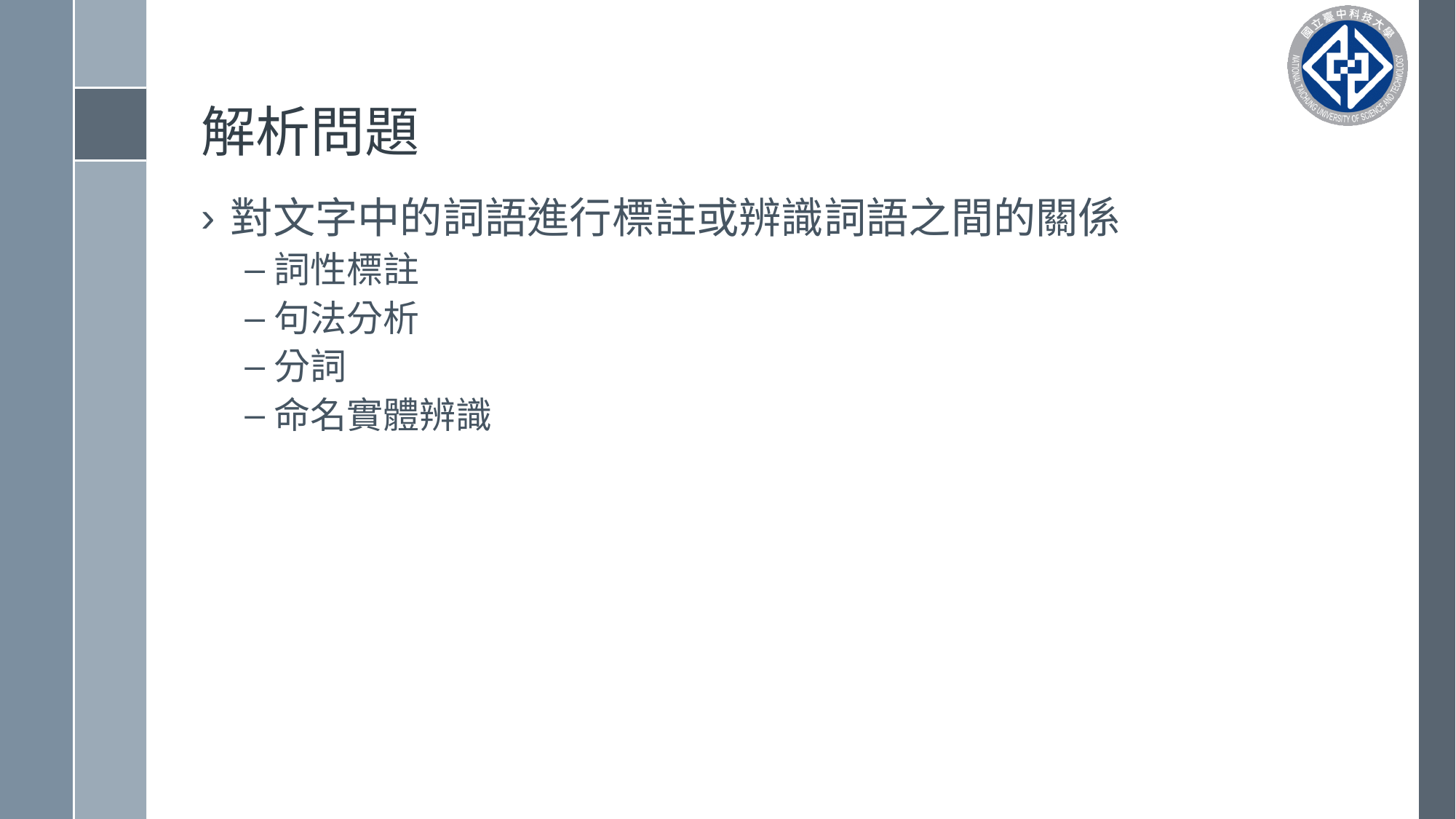

# 解析問題
對文字中的詞語進行標註或辨識詞語之間的關係
詞性標註
句法分析
分詞
命名實體辨識